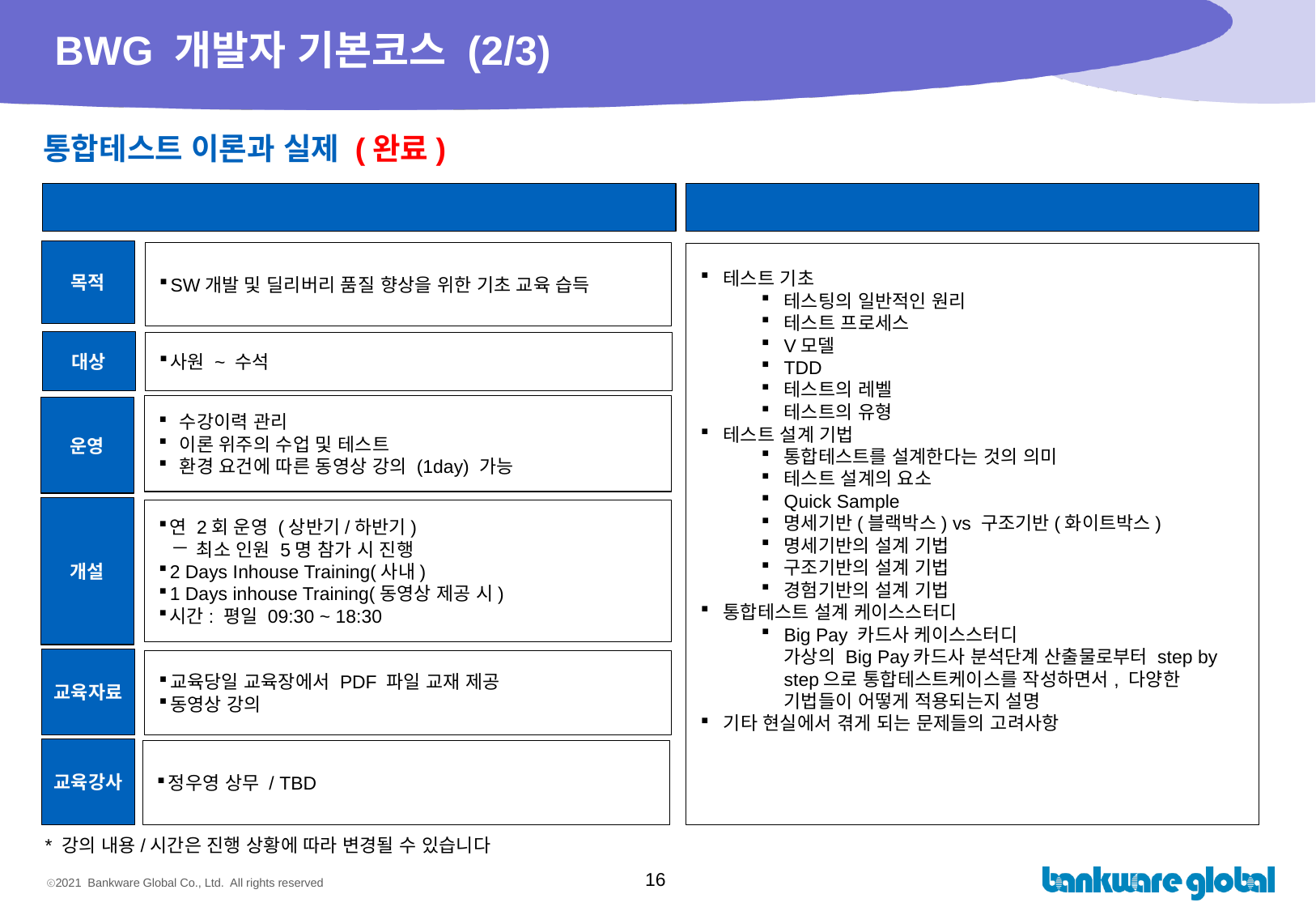

# BWG 개발자 기본코스 (2/3)
통합테스트 이론과 실제 (완료)
과정 개요
교육 내용(기본 안)
목적
SW개발 및 딜리버리 품질 향상을 위한 기초 교육 습득
테스트 기초
테스팅의 일반적인 원리
테스트 프로세스
V모델
TDD
테스트의 레벨
테스트의 유형
테스트 설계 기법
통합테스트를 설계한다는 것의 의미
테스트 설계의 요소
Quick Sample
명세기반(블랙박스) vs 구조기반(화이트박스)
명세기반의 설계 기법
구조기반의 설계 기법
경험기반의 설계 기법
통합테스트 설계 케이스스터디
Big Pay 카드사 케이스스터디
가상의 Big Pay카드사 분석단계 산출물로부터 step by step으로 통합테스트케이스를 작성하면서, 다양한 기법들이 어떻게 적용되는지 설명
기타 현실에서 겪게 되는 문제들의 고려사항

대상
사원 ~ 수석
 수강이력 관리
 이론 위주의 수업 및 테스트
 환경 요건에 따른 동영상 강의 (1day) 가능
운영
개설
연 2회 운영 (상반기/하반기)
최소 인원 5명 참가 시 진행
2 Days Inhouse Training(사내)
1 Days inhouse Training(동영상 제공 시)
시간: 평일 09:30 ~ 18:30
교육자료
교육당일 교육장에서 PDF 파일 교재 제공
동영상 강의
교육강사
정우영 상무 / TBD
* 강의 내용/시간은 진행 상황에 따라 변경될 수 있습니다